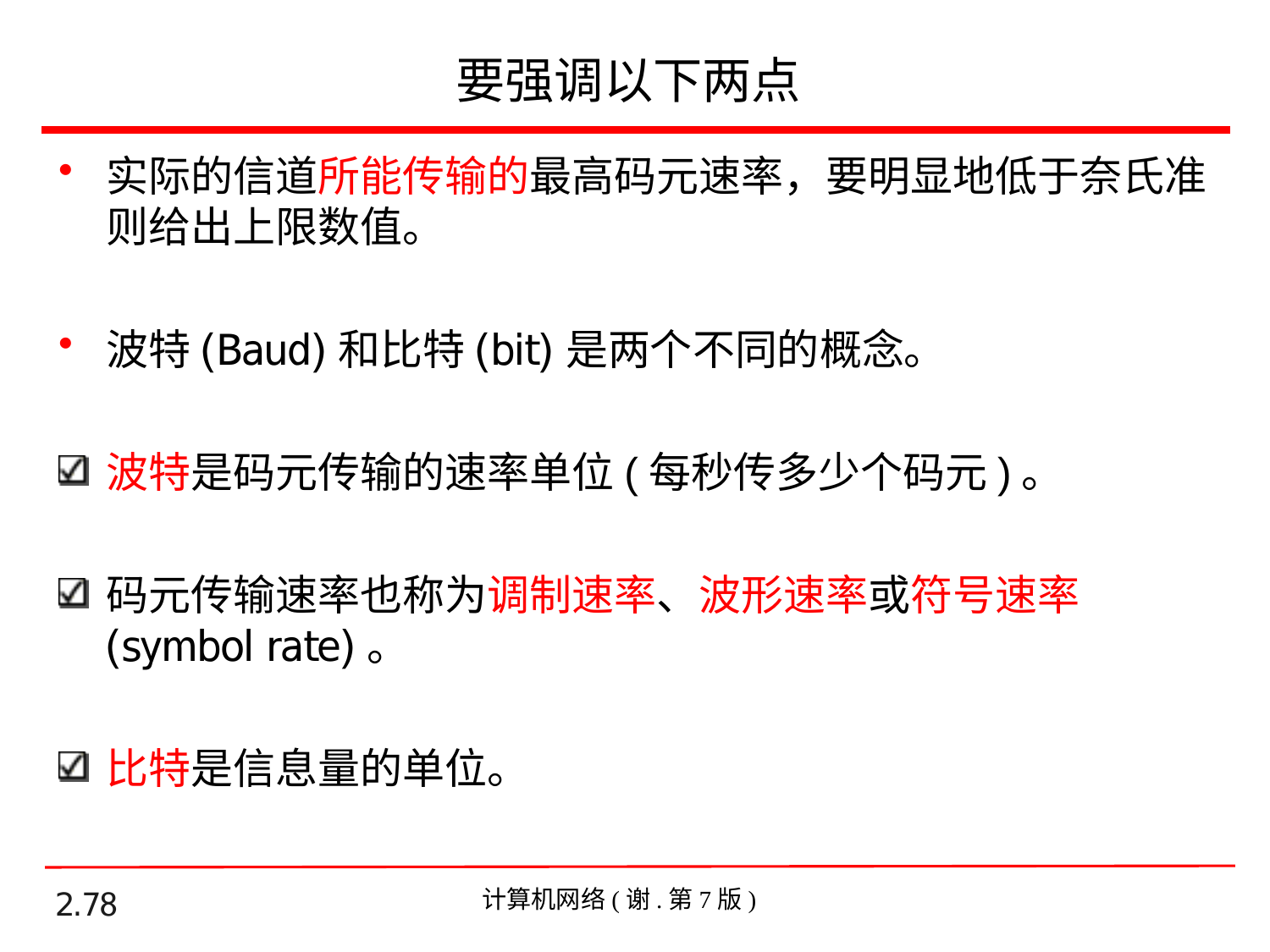

# 要强调以下两点
实际的信道所能传输的最高码元速率，要明显地低于奈氏准则给出上限数值。

波特(Baud)和比特(bit)是两个不同的概念。

波特是码元传输的速率单位(每秒传多少个码元)。

码元传输速率也称为调制速率、波形速率或符号速率 (symbol rate)。

比特是信息量的单位。